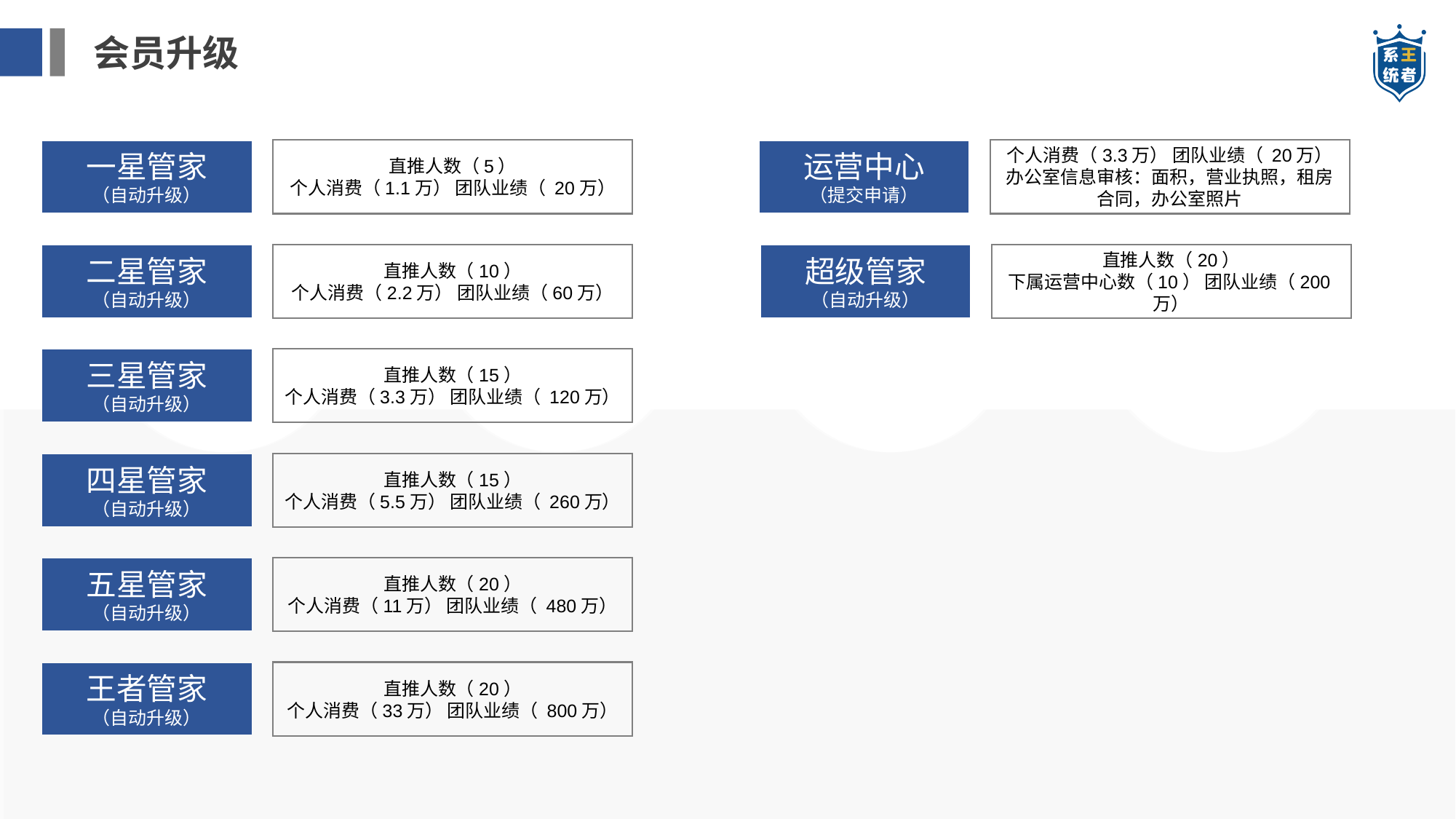

会员升级

直推人数（5）
个人消费（1.1万） 团队业绩（ 20万）
一星管家
（自动升级）
个人消费（3.3万） 团队业绩（ 20万）
办公室信息审核：面积，营业执照，租房合同，办公室照片
运营中心
（提交申请）
直推人数（10）
个人消费（2.2万） 团队业绩（60万）
二星管家
（自动升级）
直推人数（20）
下属运营中心数（10） 团队业绩（200万）
超级管家
（自动升级）
直推人数（15）
个人消费（3.3万） 团队业绩（ 120万）
三星管家
（自动升级）

直推人数（15）
个人消费（5.5万） 团队业绩（ 260万）
四星管家
（自动升级）
直推人数（20）
个人消费（11万） 团队业绩（ 480万）
五星管家
（自动升级）
直推人数（20）
个人消费（33万） 团队业绩（ 800万）
王者管家
（自动升级）
14